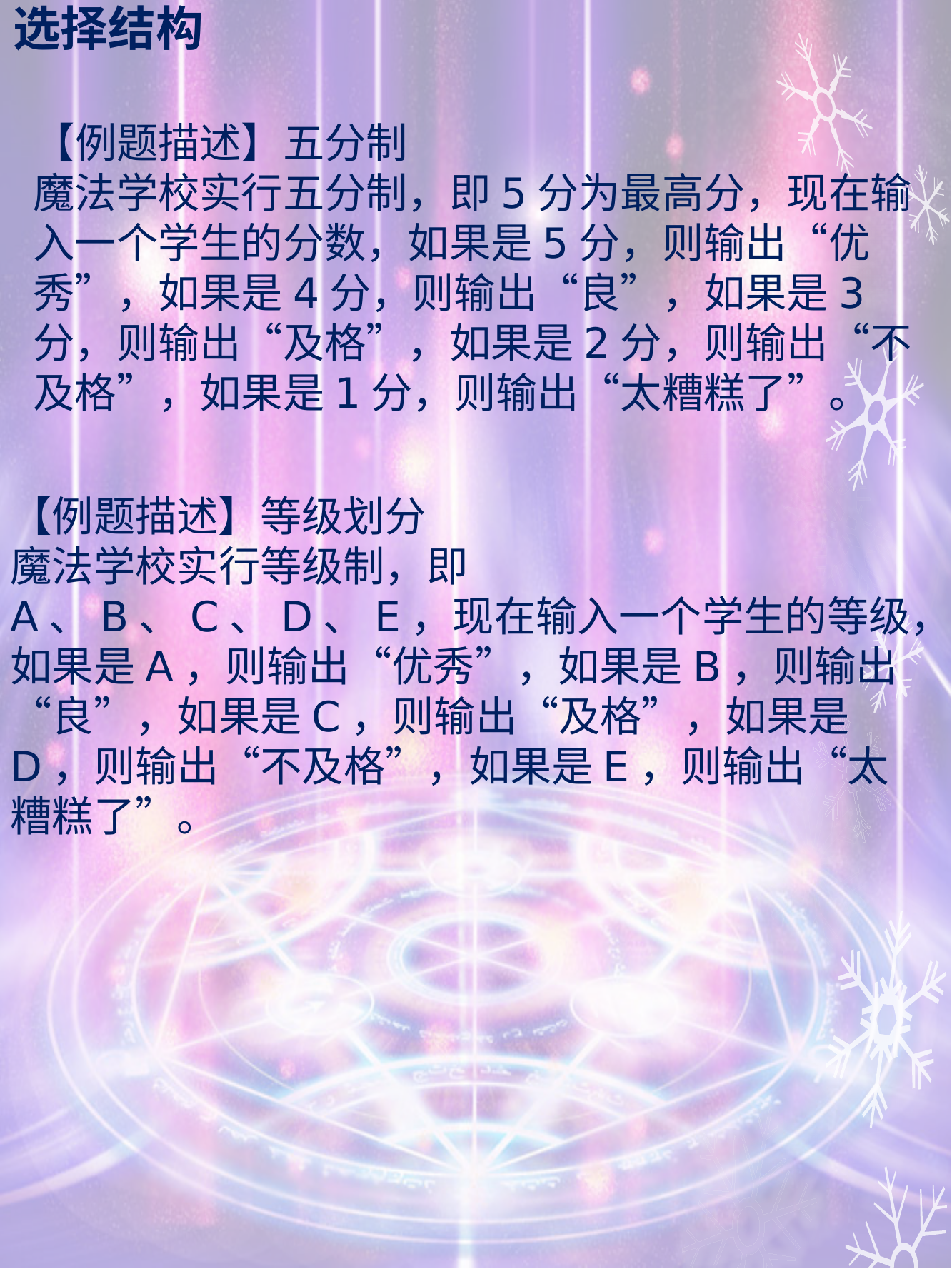

# 选择结构
【例题描述】五分制
魔法学校实行五分制，即5分为最高分，现在输入一个学生的分数，如果是5分，则输出“优秀”，如果是4分，则输出“良”，如果是3分，则输出“及格”，如果是2分，则输出“不及格”，如果是1分，则输出“太糟糕了”。
【例题描述】等级划分
魔法学校实行等级制，即A、B、C、D、E，现在输入一个学生的等级，如果是A，则输出“优秀”，如果是B，则输出“良”，如果是C，则输出“及格”，如果是D，则输出“不及格”，如果是E，则输出“太糟糕了”。